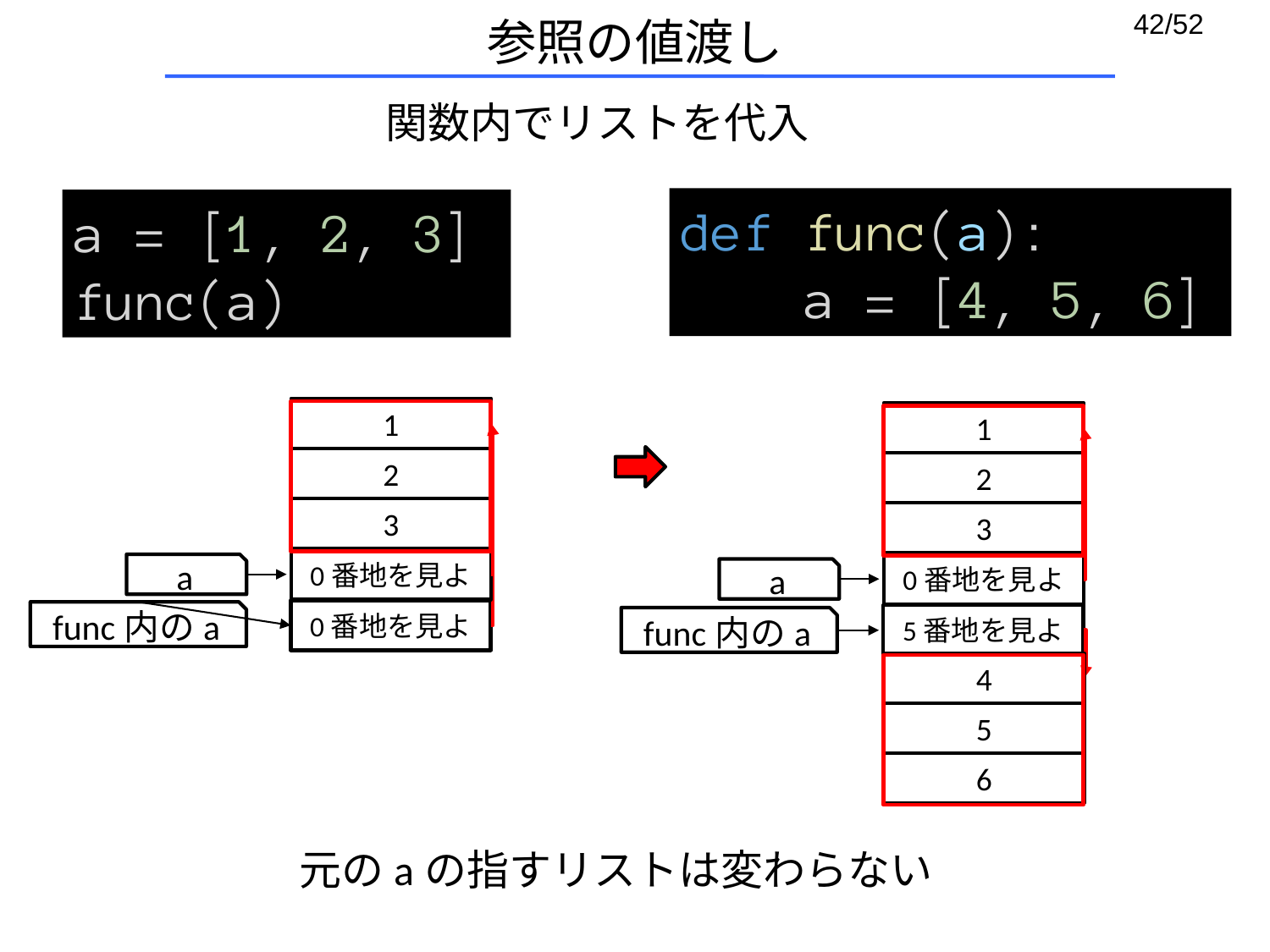

# 参照の値渡し
関数内でリストを代入
def func(a):
    a = [4, 5, 6]
a = [1, 2, 3]
func(a)
1

1

2
2
3
3
0番地を見よ
0番地を見よ
a
a
0番地を見よ
func内のa
5番地を見よ
func内のa
4

5
6
元のaの指すリストは変わらない